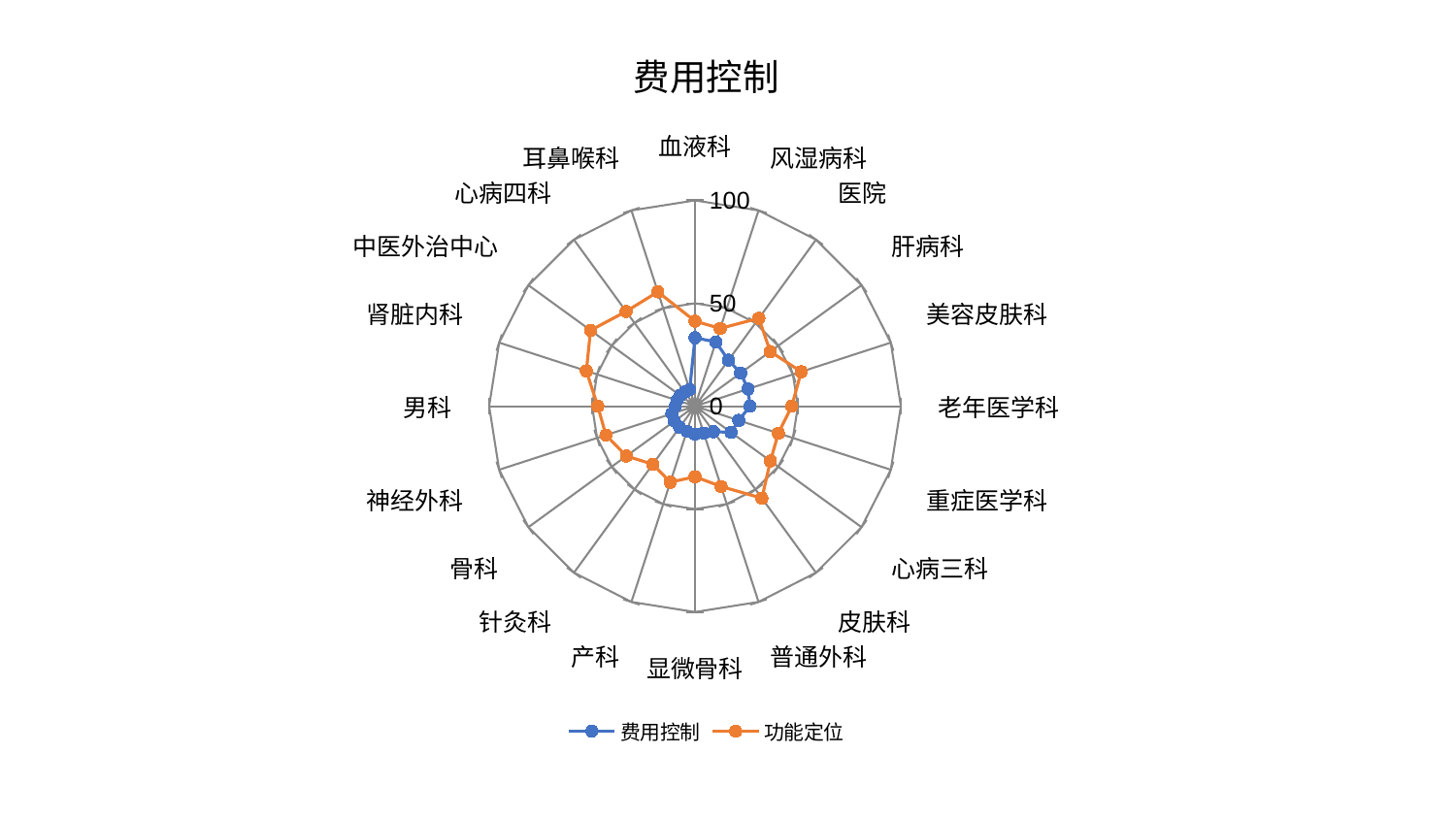

### Chart: 费用控制

| Category | 费用控制 | 功能定位 |
|---|---|---|
| 血液科 | 33.25362919373569 | 41.302736461674755 |
| 风湿病科 | 32.8090887175966 | 39.74032138158527 |
| 医院 | 27.67210269736933 | 52.7988490976029 |
| 肝病科 | 27.40083544765946 | 45.18743799398939 |
| 美容皮肤科 | 27.087730624032112 | 54.264672815992135 |
| 老年医学科 | 26.759392953085282 | 47.04096994116267 |
| 重症医学科 | 22.339578213751654 | 42.60158496950489 |
| 心病三科 | 21.65134786737536 | 45.29788791051112 |
| 皮肤科 | 15.307673613442166 | 55.277127212232735 |
| 普通外科 | 13.777418179154216 | 41.02849256986679 |
| 显微骨科 | 13.551399179366939 | 34.27877389740875 |
| 产科 | 12.753433729273414 | 38.841901130468685 |
| 针灸科 | 12.693119090458982 | 34.880141236308575 |
| 骨科 | 12.371324475615328 | 41.22482687344971 |
| 神经外科 | 11.806364383626716 | 45.4935922950147 |
| 男科 | 9.575856476058938 | 47.220341041972816 |
| 肾脏内科 | 9.186390366663227 | 55.48657235739582 |
| 中医外治中心 | 8.878017858687006 | 62.70029434097889 |
| 心病四科 | 8.455035974500937 | 56.92282691543496 |
| 耳鼻喉科 | 8.398126470585256 | 58.406127041484936 |
37